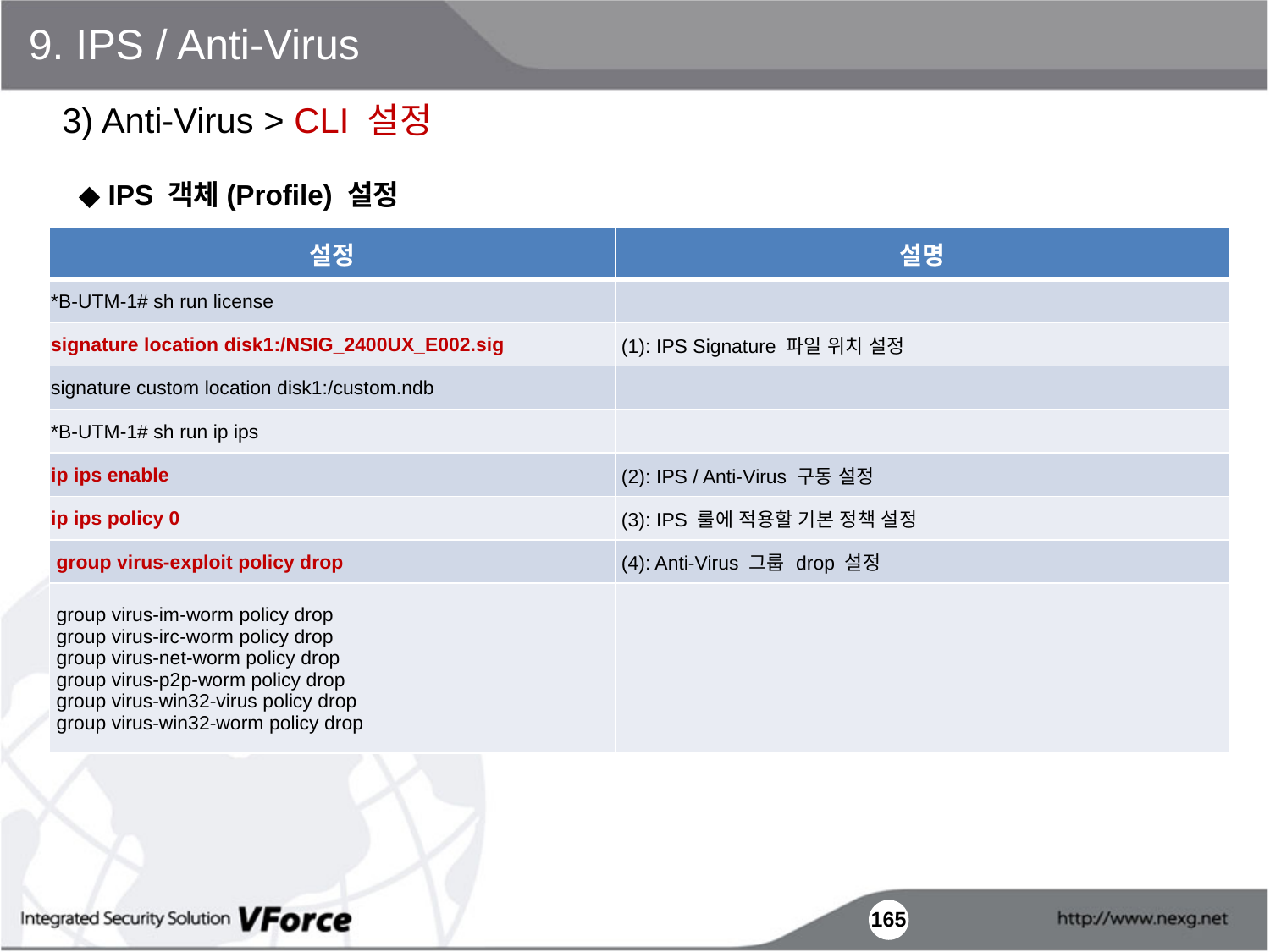

9. IPS / Anti-Virus
3) Anti-Virus > CLI 설정
◆ IPS 객체(Profile) 설정
| 설정 | 설명 |
| --- | --- |
| \*B-UTM-1# sh run license |  |
| signature location disk1:/NSIG\_2400UX\_E002.sig | (1): IPS Signature 파일 위치 설정 |
| signature custom location disk1:/custom.ndb |  |
| \*B-UTM-1# sh run ip ips |  |
| ip ips enable | (2): IPS / Anti-Virus 구동 설정 |
| ip ips policy 0 | (3): IPS 룰에 적용할 기본 정책 설정 |
| group virus-exploit policy drop | (4): Anti-Virus 그룹 drop 설정 |
| group virus-im-worm policy drop group virus-irc-worm policy drop group virus-net-worm policy drop group virus-p2p-worm policy drop group virus-win32-virus policy drop group virus-win32-worm policy drop |  |